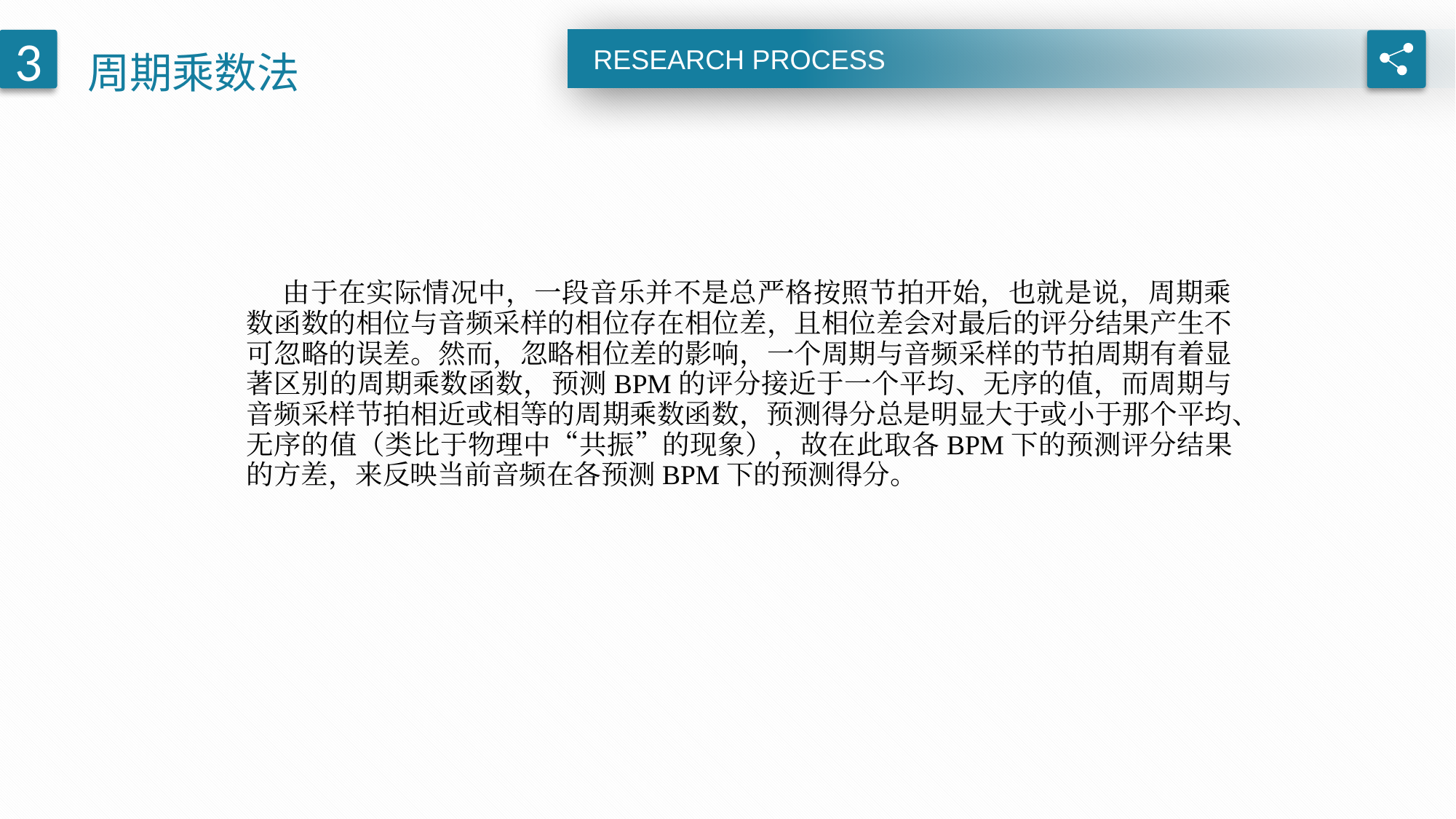

周期乘数法
3

RESEARCH PROCESS

由于在实际情况中，一段音乐并不是总严格按照节拍开始，也就是说，周期乘数函数的相位与音频采样的相位存在相位差，且相位差会对最后的评分结果产生不可忽略的误差。然而，忽略相位差的影响，一个周期与音频采样的节拍周期有着显著区别的周期乘数函数，预测BPM的评分接近于一个平均、无序的值，而周期与音频采样节拍相近或相等的周期乘数函数，预测得分总是明显大于或小于那个平均、无序的值（类比于物理中“共振”的现象），故在此取各BPM下的预测评分结果的方差，来反映当前音频在各预测BPM下的预测得分。